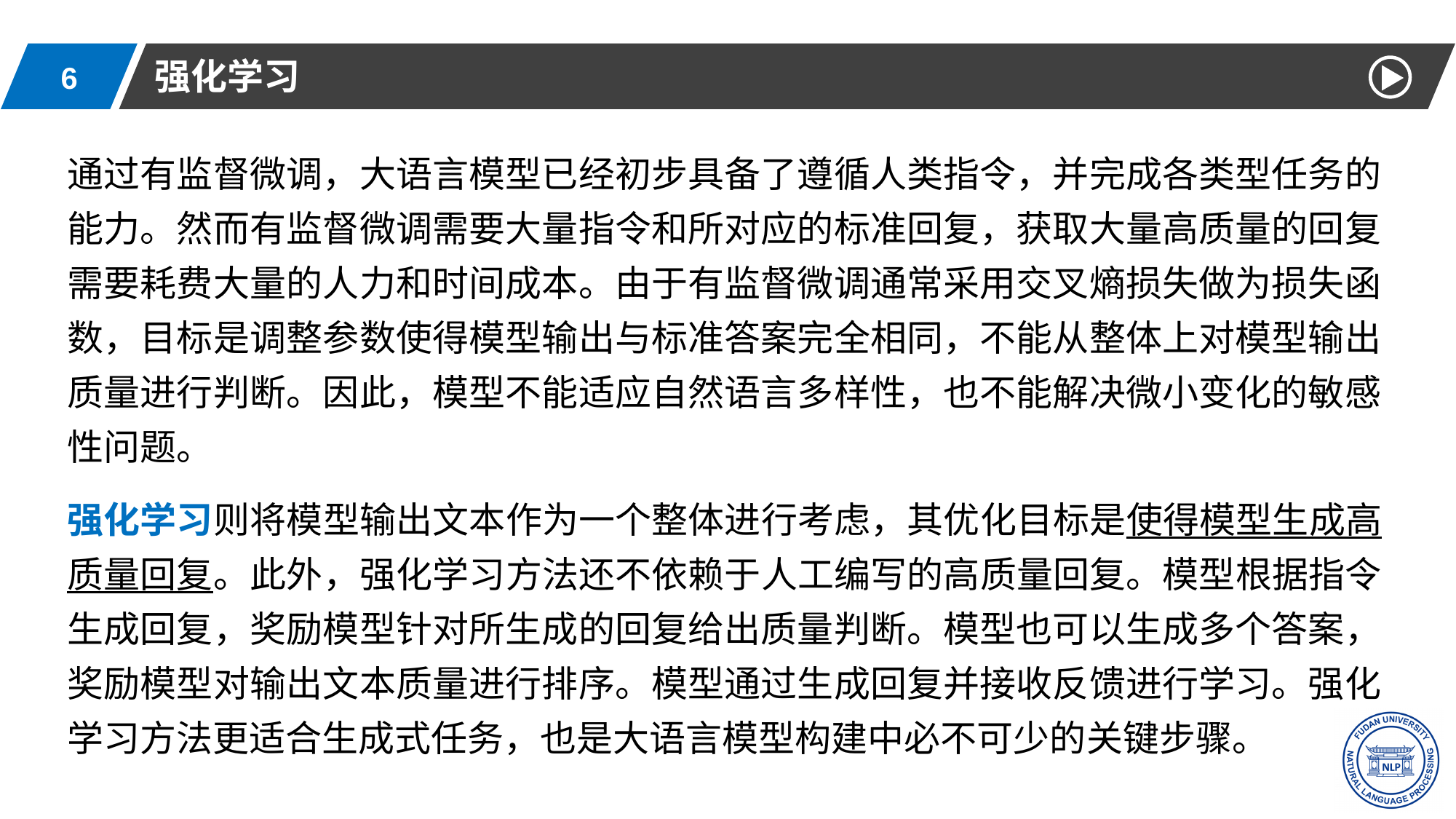

强化学习
6

通过有监督微调，大语言模型已经初步具备了遵循人类指令，并完成各类型任务的能力。然而有监督微调需要大量指令和所对应的标准回复，获取大量高质量的回复需要耗费大量的人力和时间成本。由于有监督微调通常采用交叉熵损失做为损失函数，目标是调整参数使得模型输出与标准答案完全相同，不能从整体上对模型输出质量进行判断。因此，模型不能适应自然语言多样性，也不能解决微小变化的敏感性问题。
强化学习则将模型输出文本作为一个整体进行考虑，其优化目标是使得模型生成高质量回复。此外，强化学习方法还不依赖于人工编写的高质量回复。模型根据指令生成回复，奖励模型针对所生成的回复给出质量判断。模型也可以生成多个答案，奖励模型对输出文本质量进行排序。模型通过生成回复并接收反馈进行学习。强化学习方法更适合生成式任务，也是大语言模型构建中必不可少的关键步骤。
2